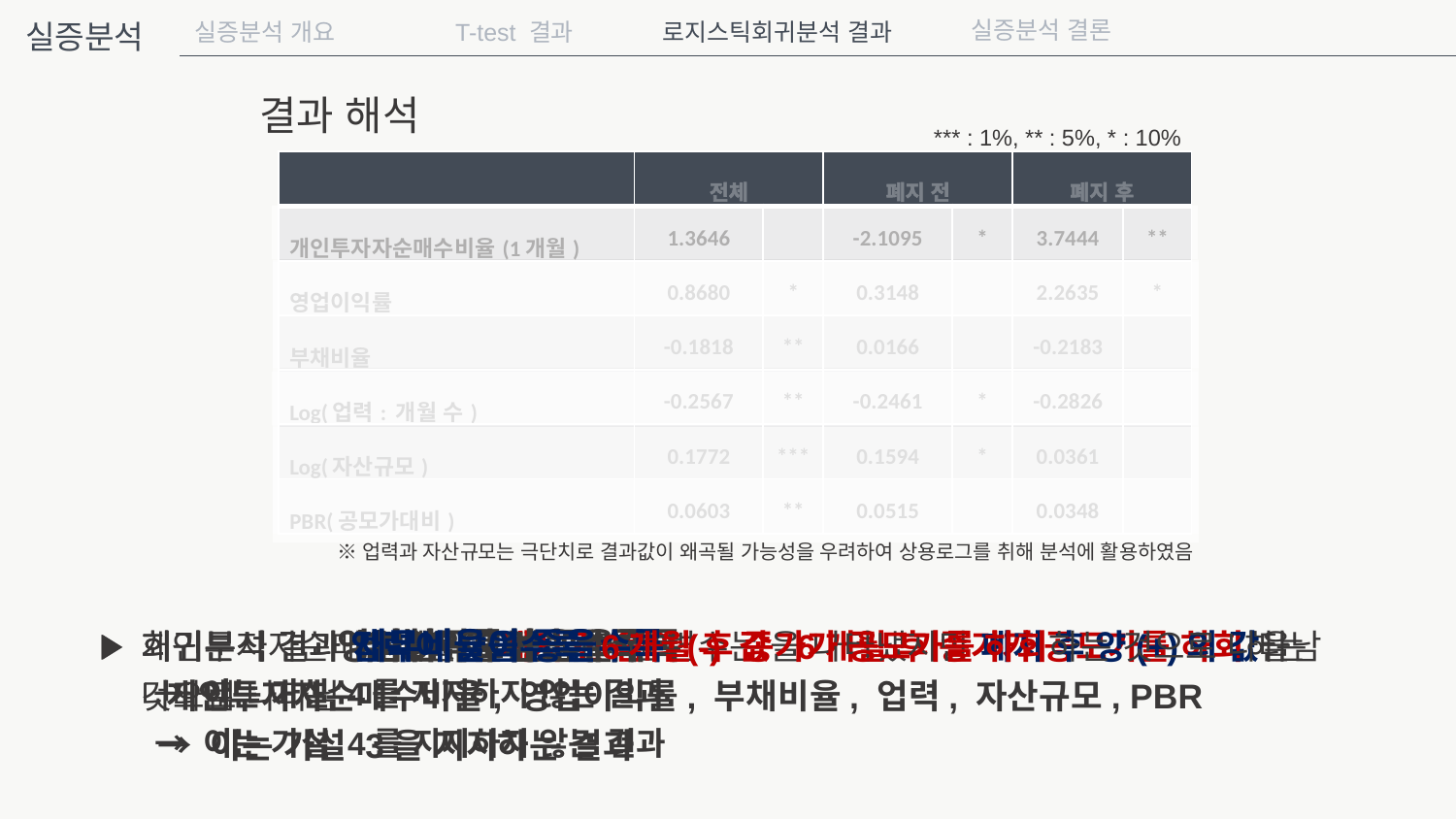

실증분석 결론
실증분석
실증분석 개요
T-test 결과
로지스틱회귀분석 결과
결과 해석
*** : 1%, ** : 5%, * : 10%
|  | 전체 |  | 폐지 전 |  | 폐지 후 |  |
| --- | --- | --- | --- | --- | --- | --- |
| 개인투자자순매수비율(1개월) | 1.3646 |  | -2.1095 | \* | 3.7444 | \*\* |
| 영업이익률 | 0.8680 | \* | 0.3148 |  | 2.2635 | \* |
| 부채비율 | -0.1818 | \*\* | 0.0166 |  | -0.2183 |  |
| Log(업력: 개월 수) | -0.2567 | \*\* | -0.2461 | \* | -0.2826 |  |
| Log(자산규모) | 0.1772 | \*\*\* | 0.1594 | \* | 0.0361 |  |
| PBR(공모가대비) | 0.0603 | \*\* | 0.0515 |  | 0.0348 |  |

※업력과 자산규모는 극단치로 결과값이 왜곡될 가능성을 우려하여 상용로그를 취해 분석에 활용하였음
영업이익률이 높을수록
부채비율이 낮을수록
재무비율이 좋을수록
자산규모가 클수록
PBR이 높을수록
회귀분석 결과 유의한 결과를 나타낸 변수는
      개인투자자순매수비율, 영업이익률, 부채비율, 업력, 자산규모, PBR

개인투자자순매수비율은 폐지 전 음의(-) 값을 나타냈지만 폐지 후 양(+)의 값을 나타냄
      → 이는 가설 3을 지지하는 결과
회귀분석 결과 업력이 낮을수록 6개월 후 종가가 공모가를 하회하는 것으로 나타남
      → 이는 가설 4를 지지하지 않는 결과

회귀분석 결과                                              6개월 후 종가가 공모가를 하회하는 것으로 나타남
      → 이는 가설 4를 지지하지 않는 결과